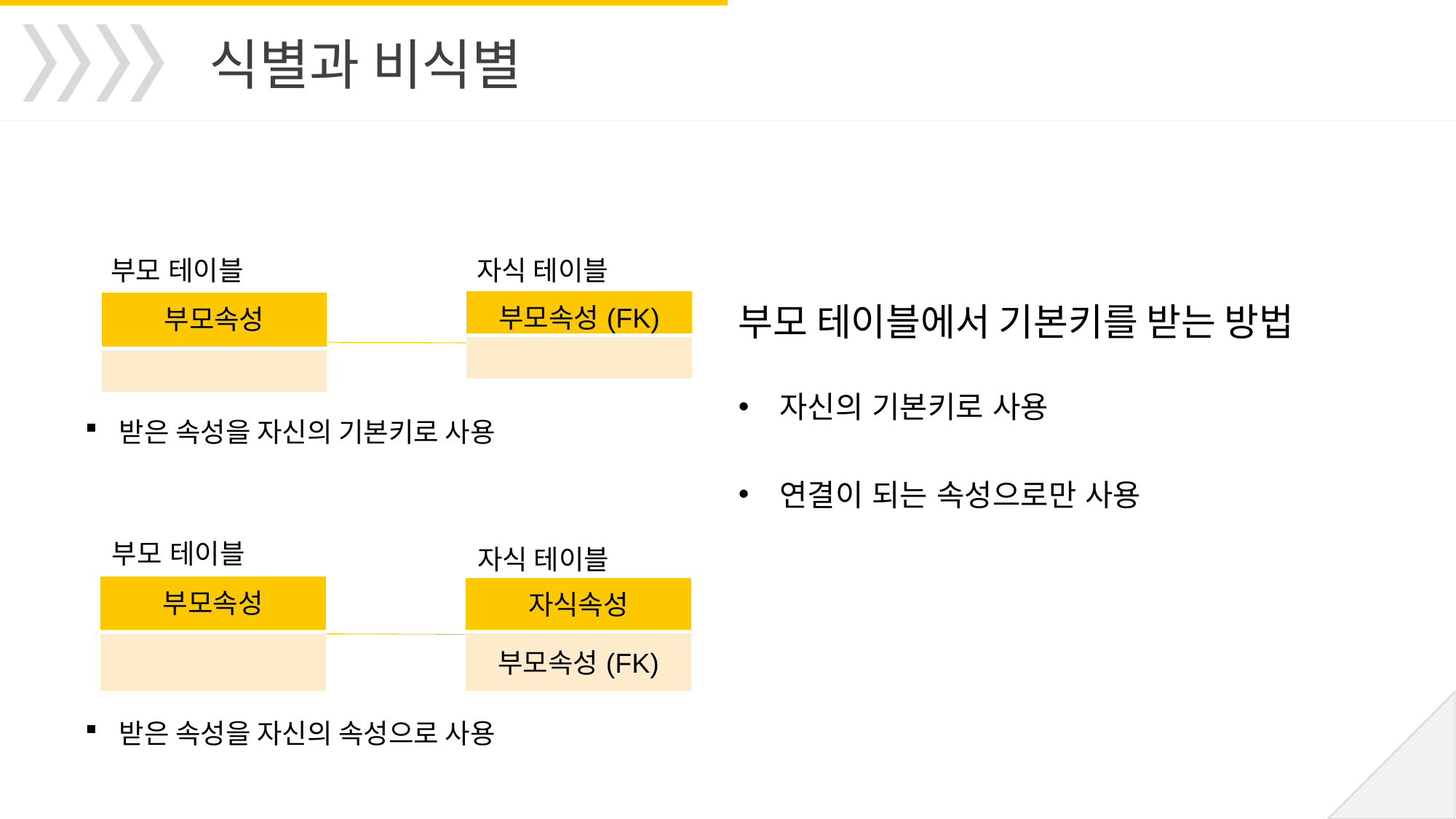

식별과 비식별

자식 테이블
부모 테이블
| 부모속성(FK) |
| --- |
|  |
| 부모속성 |
| --- |
|  |
부모 테이블에서 기본키를 받는 방법

자신의 기본키로 사용

연결이 되는 속성으로만 사용

받은 속성을 자신의 기본키로 사용
부모 테이블
자식 테이블
| 부모속성 |
| --- |
|  |
| 자식속성 |
| --- |
| 부모속성(FK) |
받은 속성을 자신의 속성으로 사용